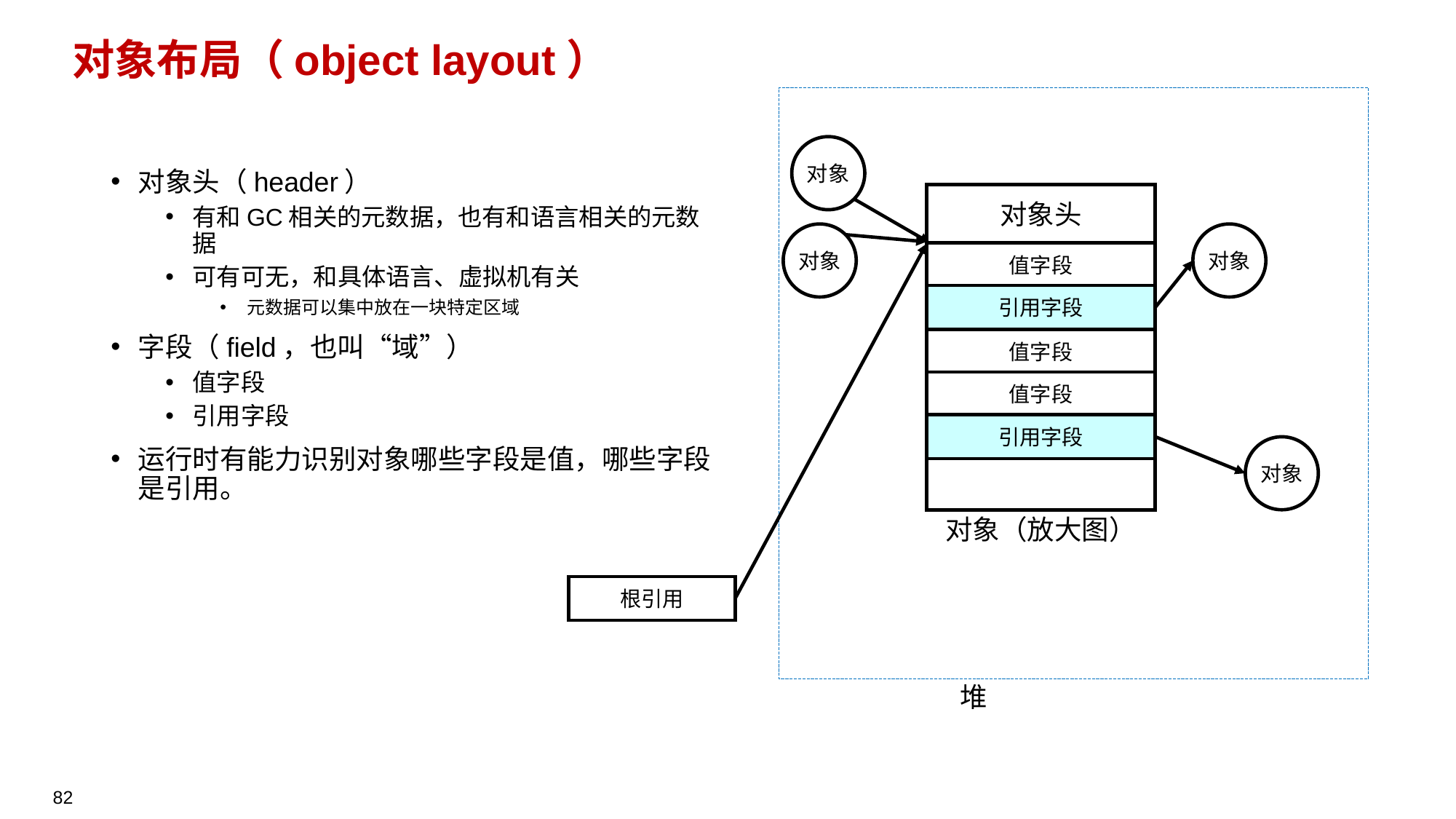

# 对象布局（object layout）

对象
对象头（header）
有和GC相关的元数据，也有和语言相关的元数据
可有可无，和具体语言、虚拟机有关
元数据可以集中放在一块特定区域
字段（field，也叫“域”）
值字段
引用字段
运行时有能力识别对象哪些字段是值，哪些字段是引用。

对象头
对象
对象
值字段
引用字段
值字段
值字段
引用字段
对象
对象（放大图）
根引用
堆